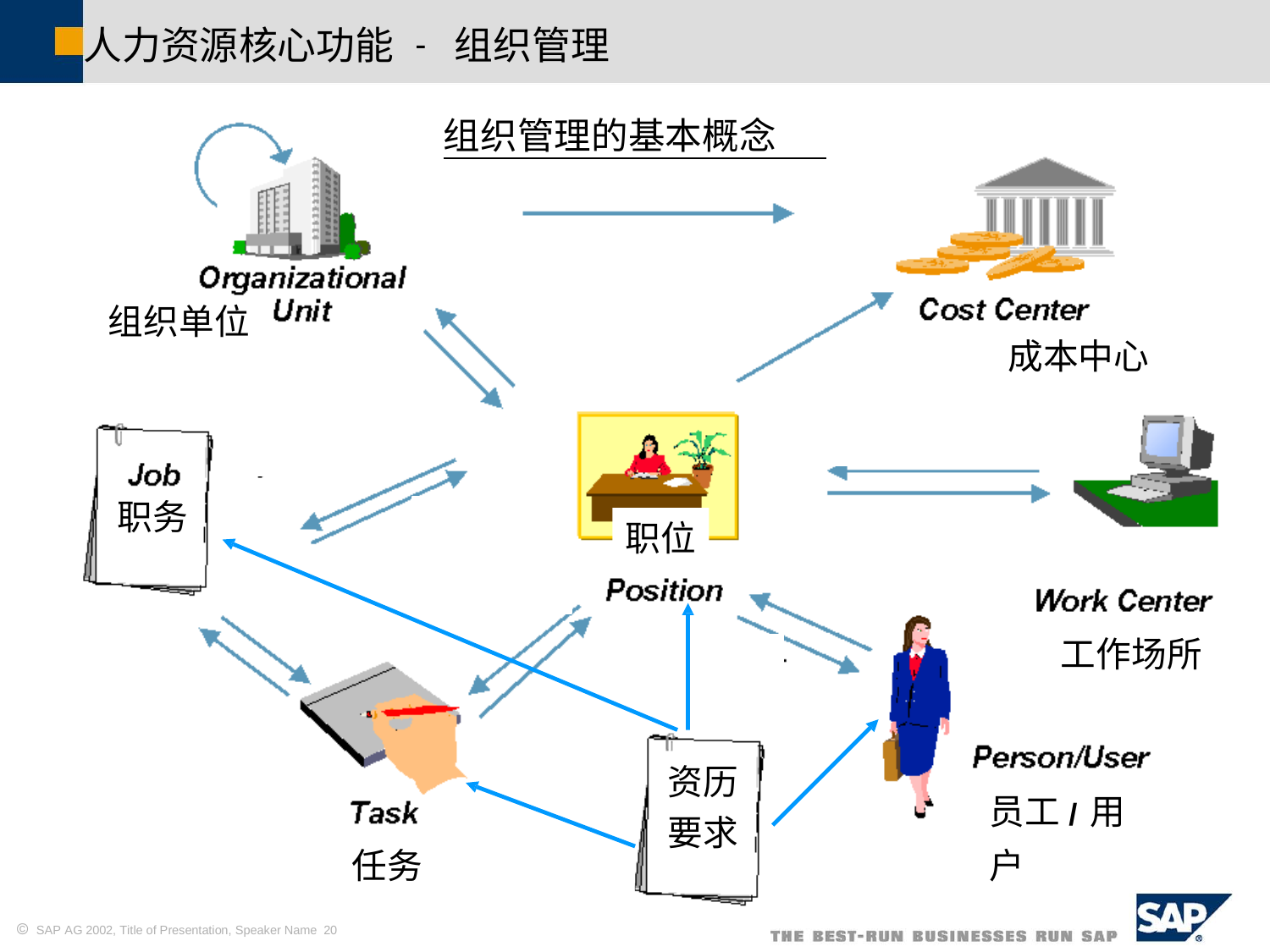

人力资源核心功能
-
组织管理
组织管理的基本概念

组织单位

成本中心

职务

职位

工作场所

资历 要求

员工/用户

任务
©  SAP AG 2002, Title of Presentation, Speaker Name  20